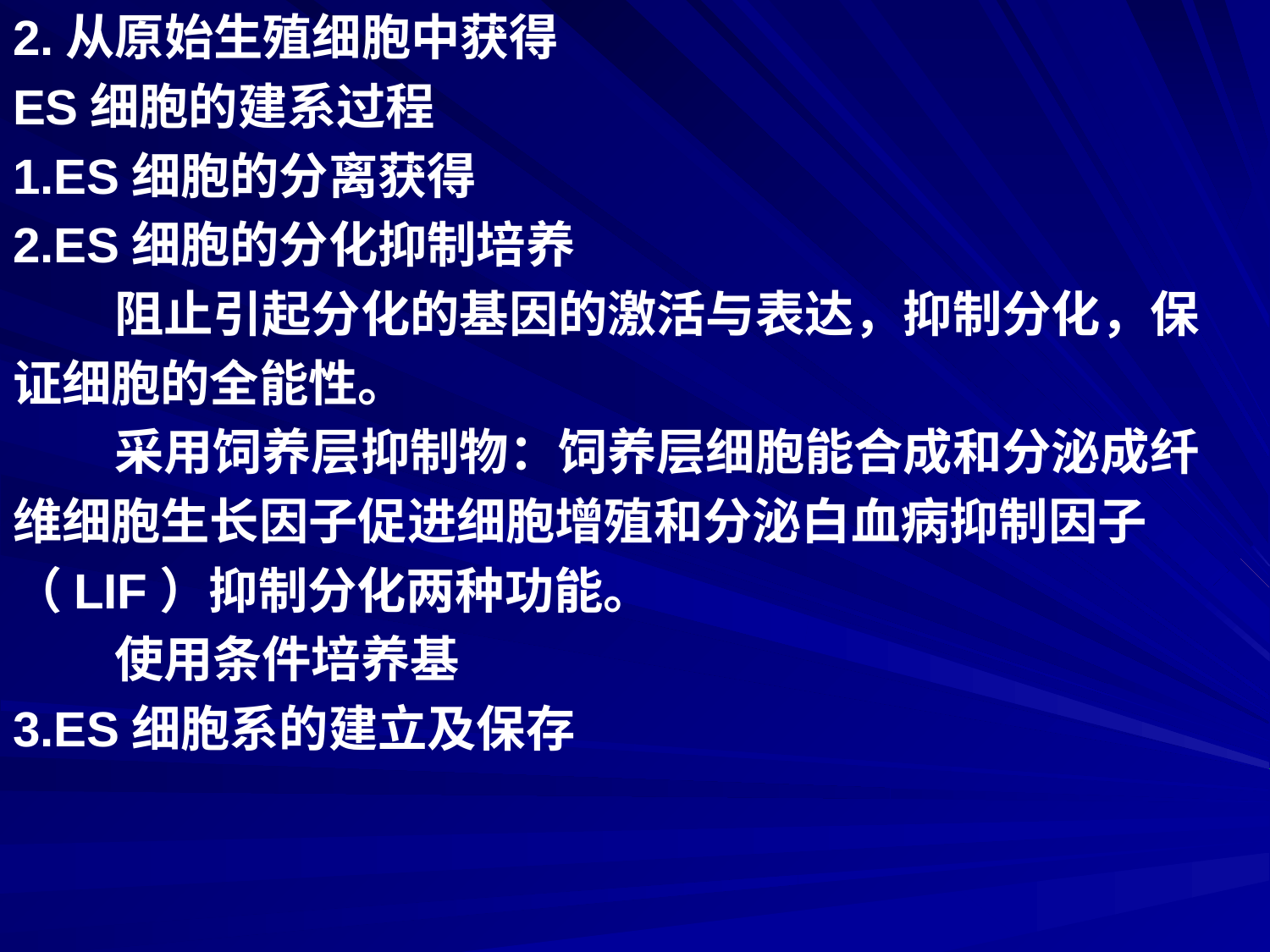

2.从原始生殖细胞中获得
ES细胞的建系过程
1.ES细胞的分离获得
2.ES细胞的分化抑制培养
        阻止引起分化的基因的激活与表达，抑制分化，保
证细胞的全能性。
        采用饲养层抑制物：饲养层细胞能合成和分泌成纤
维细胞生长因子促进细胞增殖和分泌白血病抑制因子
（LIF）抑制分化两种功能。
        使用条件培养基
3.ES细胞系的建立及保存